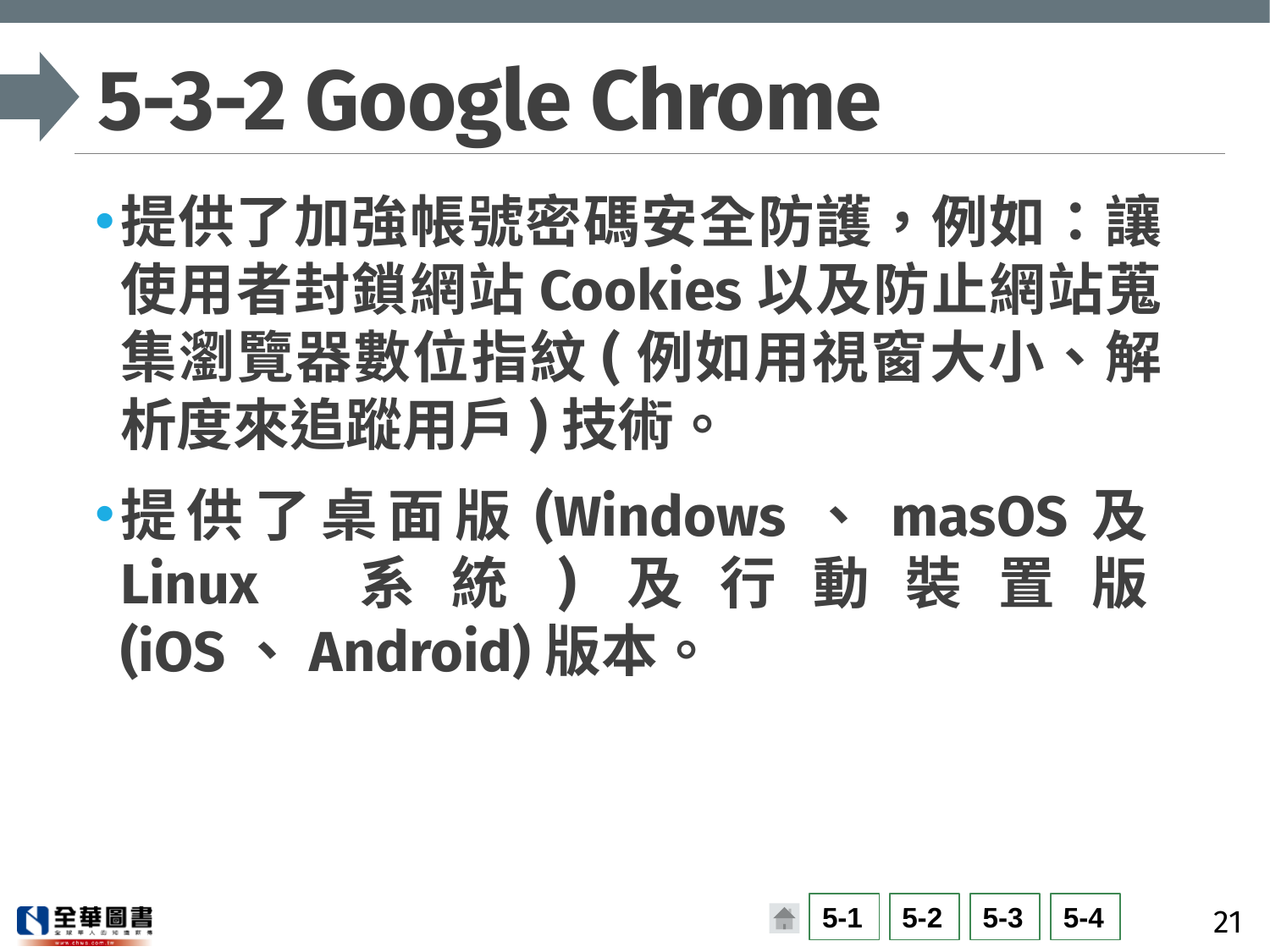

# 5-3-2 Google Chrome
提供了加強帳號密碼安全防護，例如：讓使用者封鎖網站Cookies以及防止網站蒐集瀏覽器數位指紋(例如用視窗大小、解析度來追蹤用戶)技術。
提供了桌面版(Windows、masOS及Linux 系統)及行動裝置版(iOS、Android)版本。
21